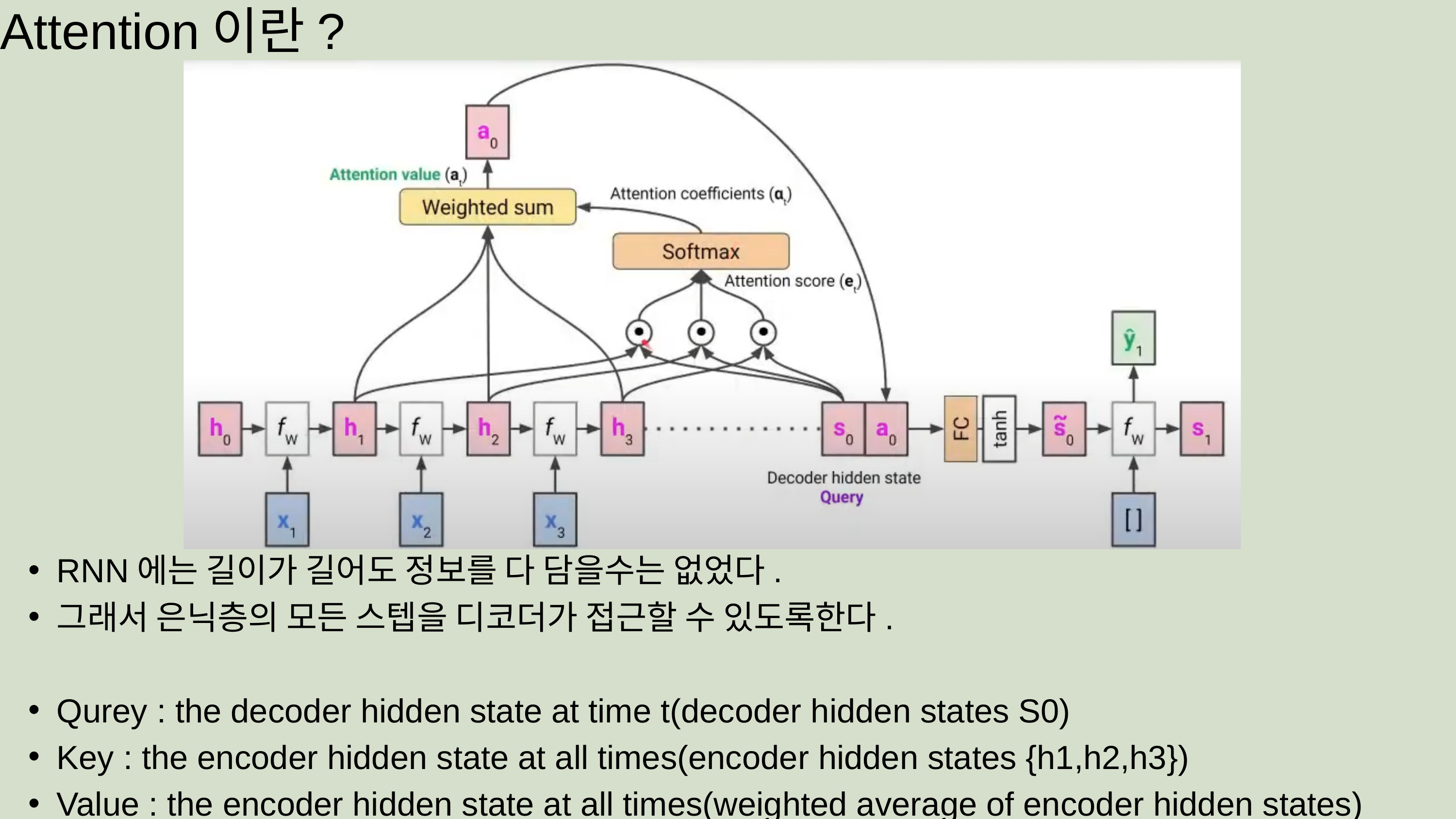

Attention이란?

RNN에는 길이가 길어도 정보를 다 담을수는 없었다.
그래서 은닉층의 모든 스텝을 디코더가 접근할 수 있도록한다.

Qurey : the decoder hidden state at time t(decoder hidden states S0)
Key : the encoder hidden state at all times(encoder hidden states {h1,h2,h3})
Value : the encoder hidden state at all times(weighted average of encoder hidden states)